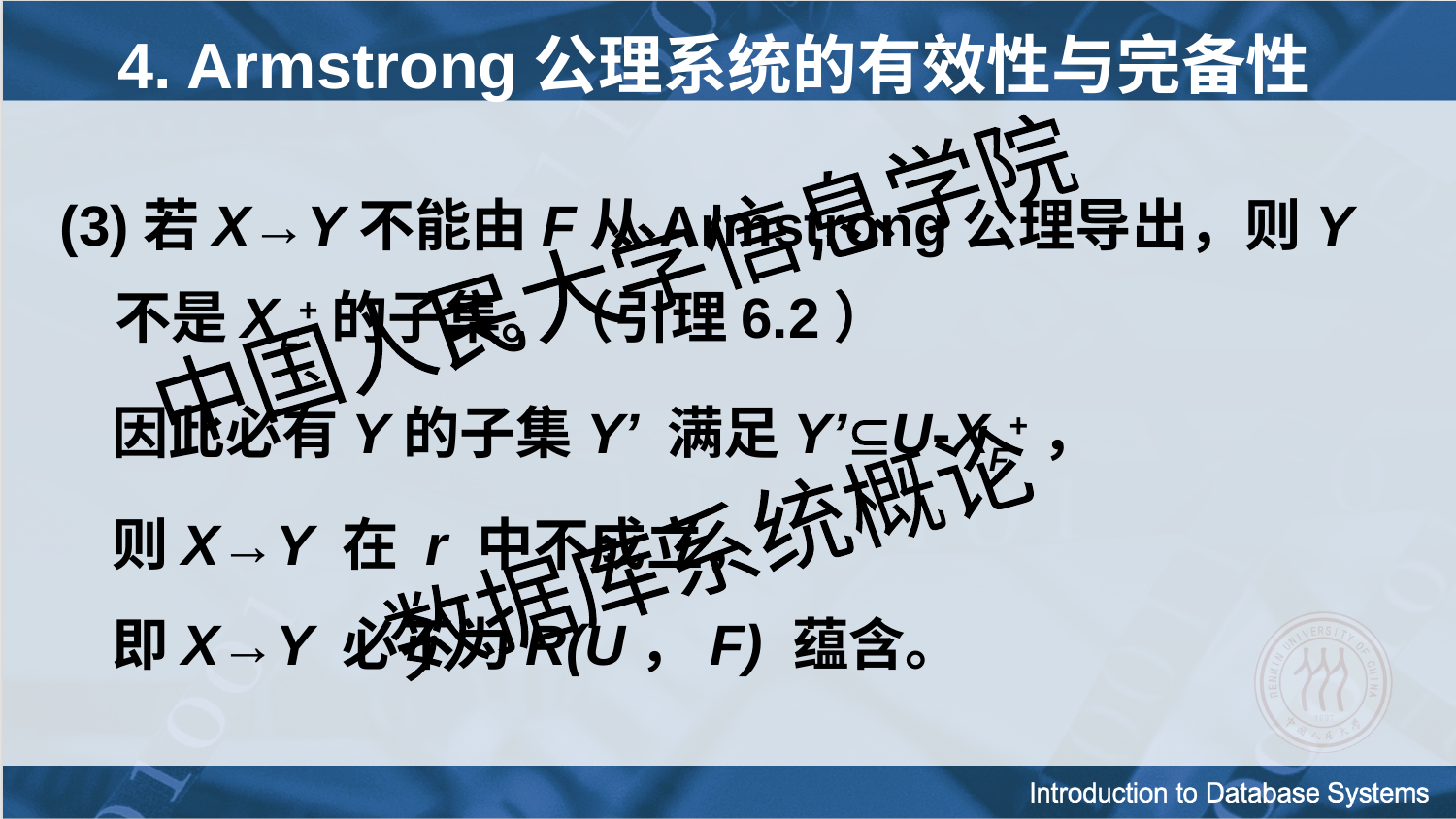

# 4. Armstrong公理系统的有效性与完备性
(3)若X→Y不能由F从Armstrong公理导出，则Y不是XF+的子集。（引理6.2）
   因此必有Y的子集Y’ 满足Y’⊆U-XF+，
   则X→Y 在 r 中不成立，
   即X→Y 必不为R(U，F) 蕴含。